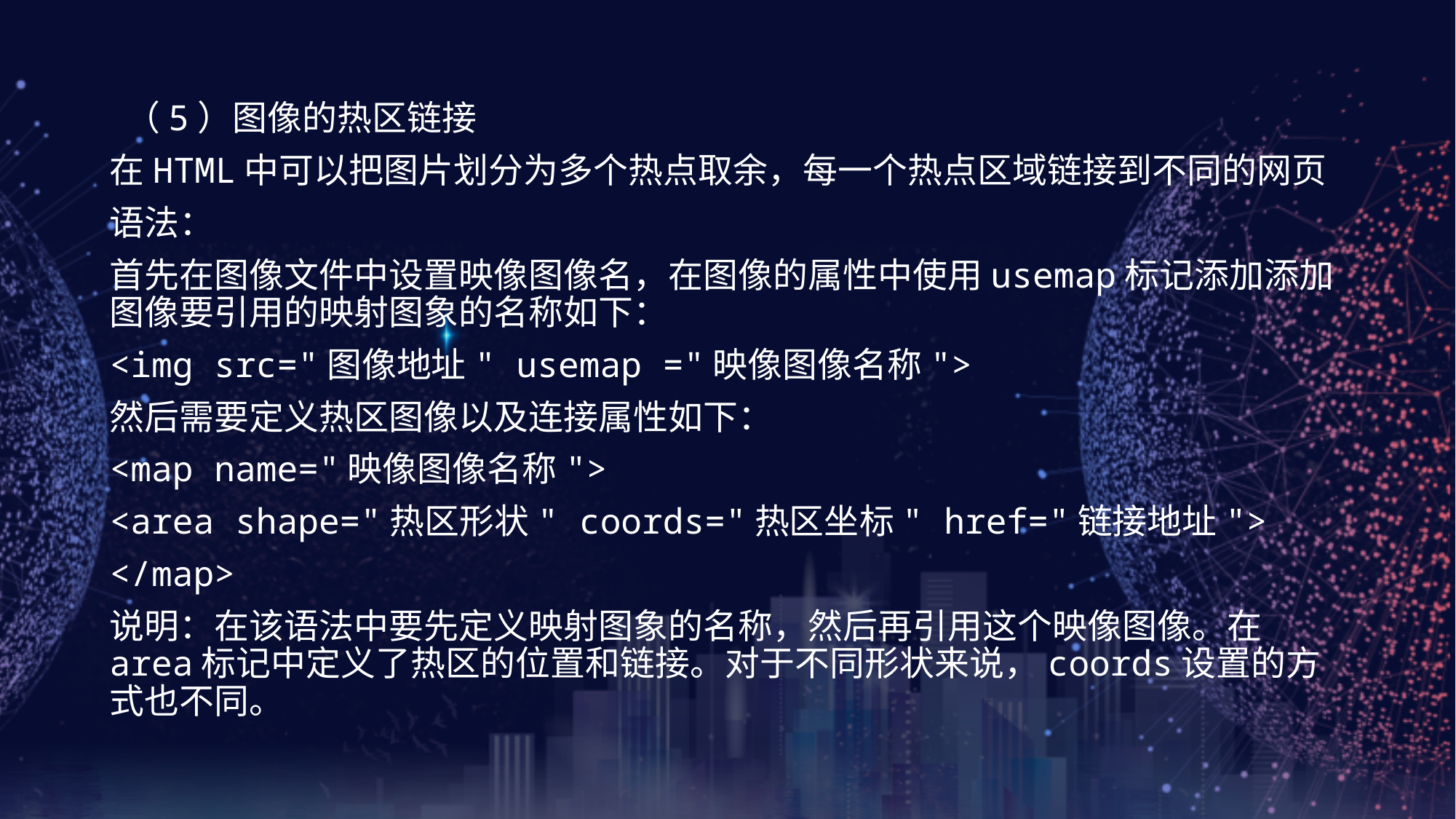

（5）图像的热区链接
在HTML中可以把图片划分为多个热点取余，每一个热点区域链接到不同的网页
语法：
首先在图像文件中设置映像图像名，在图像的属性中使用usemap标记添加添加图像要引用的映射图象的名称如下：
<img src="图像地址" usemap ="映像图像名称">
然后需要定义热区图像以及连接属性如下：
<map name="映像图像名称">
<area shape="热区形状" coords="热区坐标" href="链接地址">
</map>
说明：在该语法中要先定义映射图象的名称，然后再引用这个映像图像。在area标记中定义了热区的位置和链接。对于不同形状来说，coords设置的方式也不同。